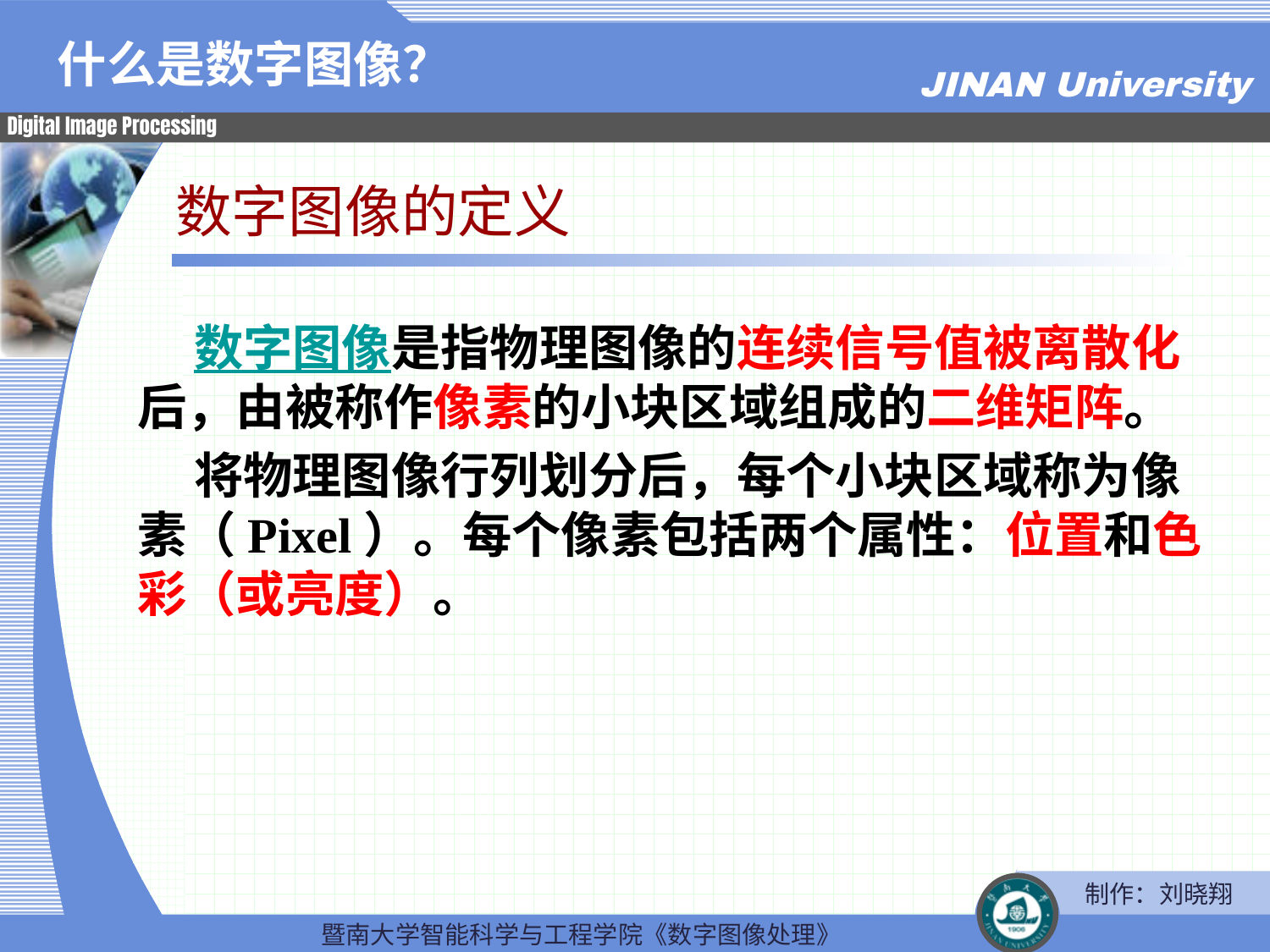

什么是数字图像？
数字图像的定义
    数字图像是指物理图像的连续信号值被离散化后，由被称作像素的小块区域组成的二维矩阵。
    将物理图像行列划分后，每个小块区域称为像素（Pixel）。每个像素包括两个属性：位置和色彩（或亮度）。

10